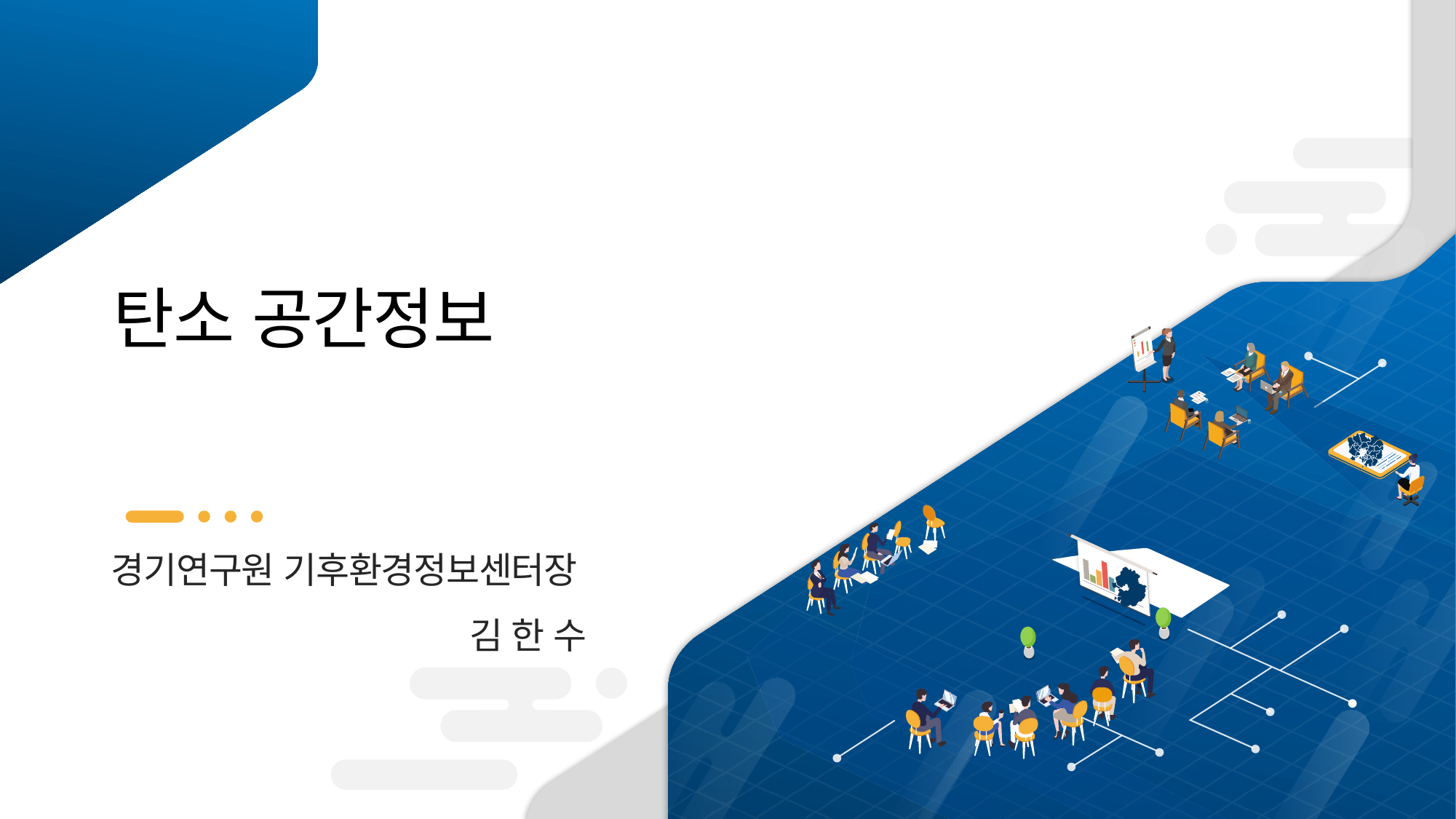

탄소 공간정보

경기연구원 기후환경정보센터장
김 한 수